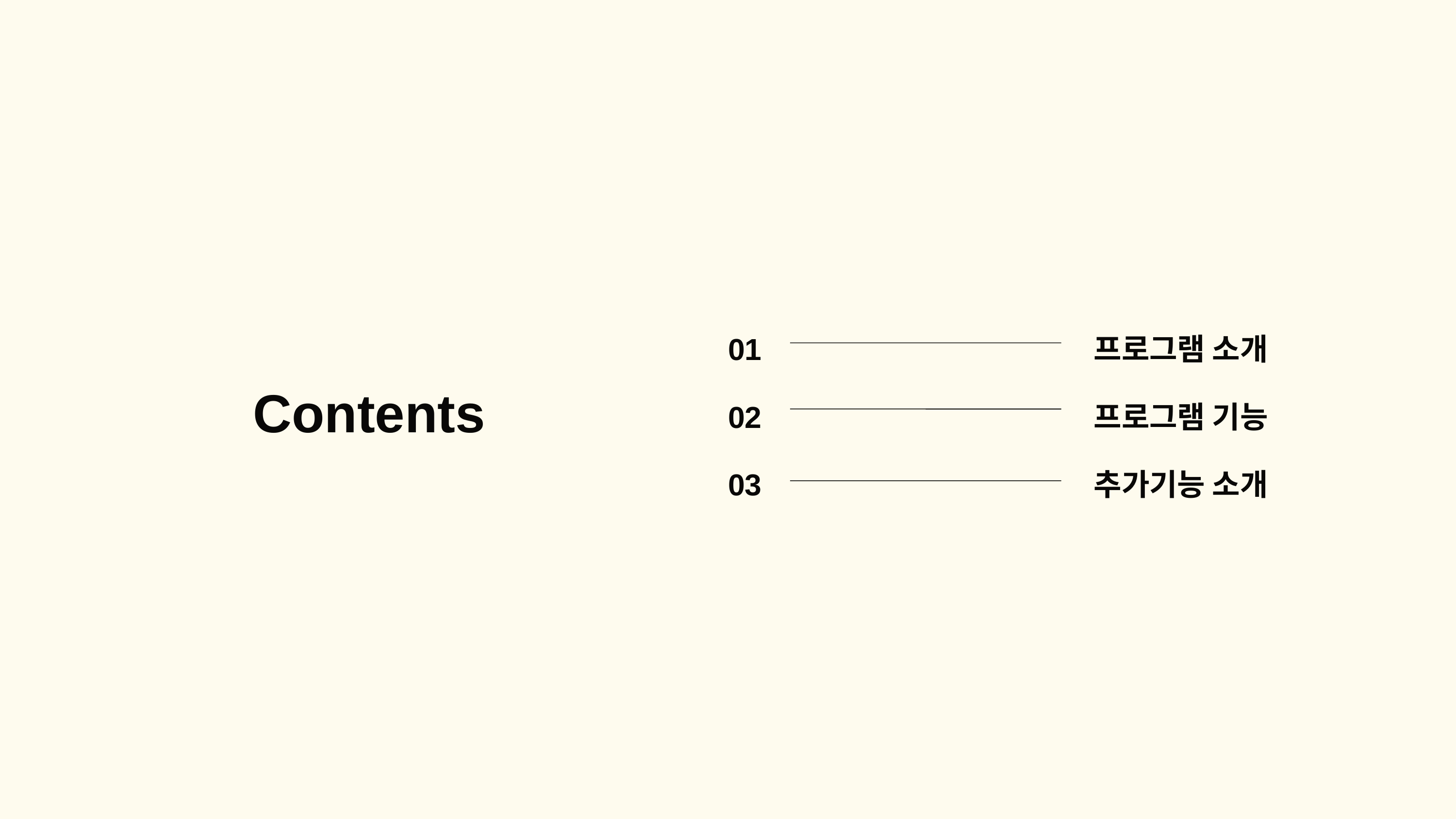

01
02
03

프로그램 소개
프로그램 기능
추가기능 소개

Contents